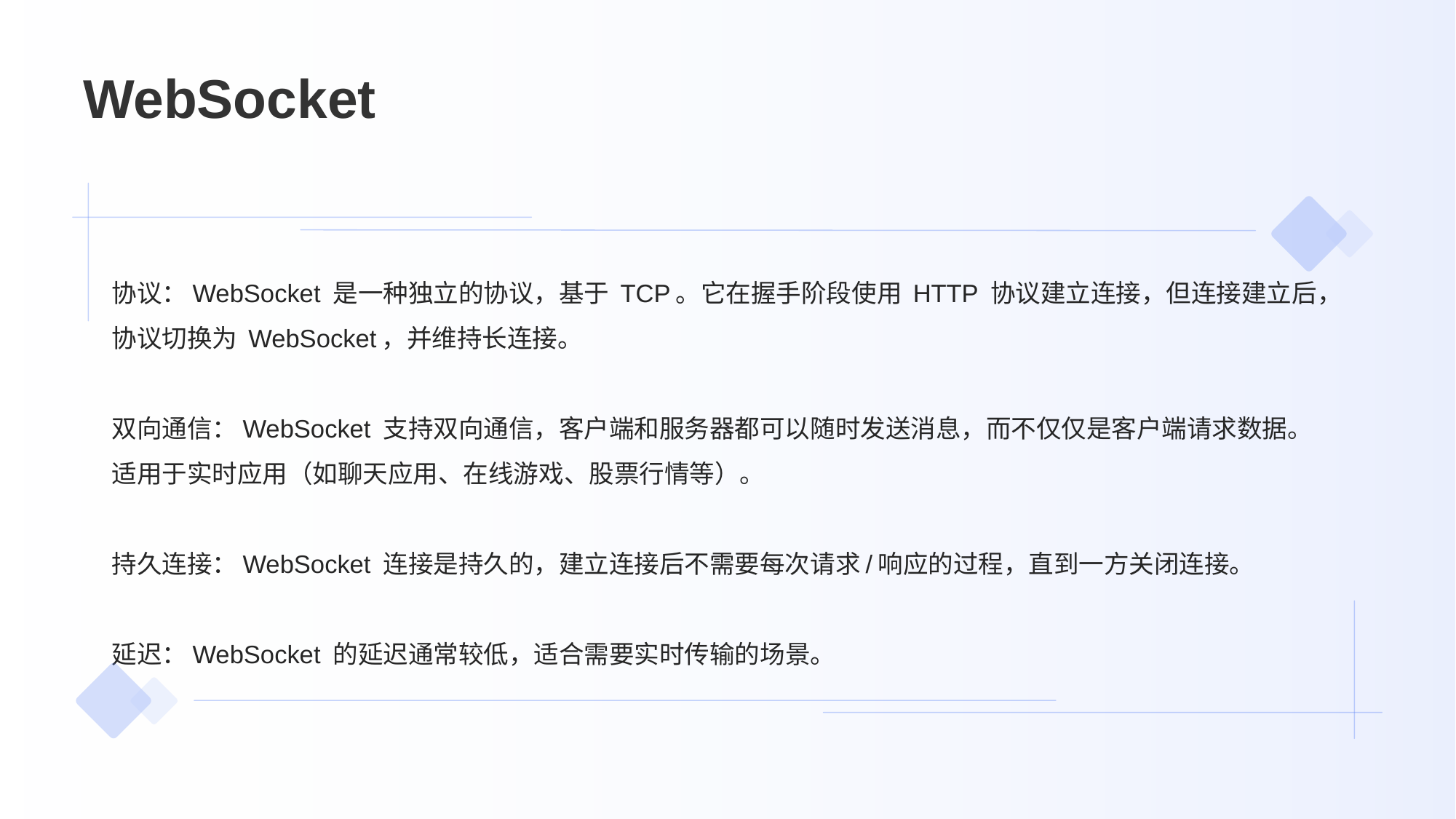

# WebSocket

协议：WebSocket 是一种独立的协议，基于 TCP。它在握手阶段使用 HTTP 协议建立连接，但连接建立后，协议切换为 WebSocket，并维持长连接。

双向通信：WebSocket 支持双向通信，客户端和服务器都可以随时发送消息，而不仅仅是客户端请求数据。适用于实时应用（如聊天应用、在线游戏、股票行情等）。

持久连接：WebSocket 连接是持久的，建立连接后不需要每次请求/响应的过程，直到一方关闭连接。

延迟：WebSocket 的延迟通常较低，适合需要实时传输的场景。